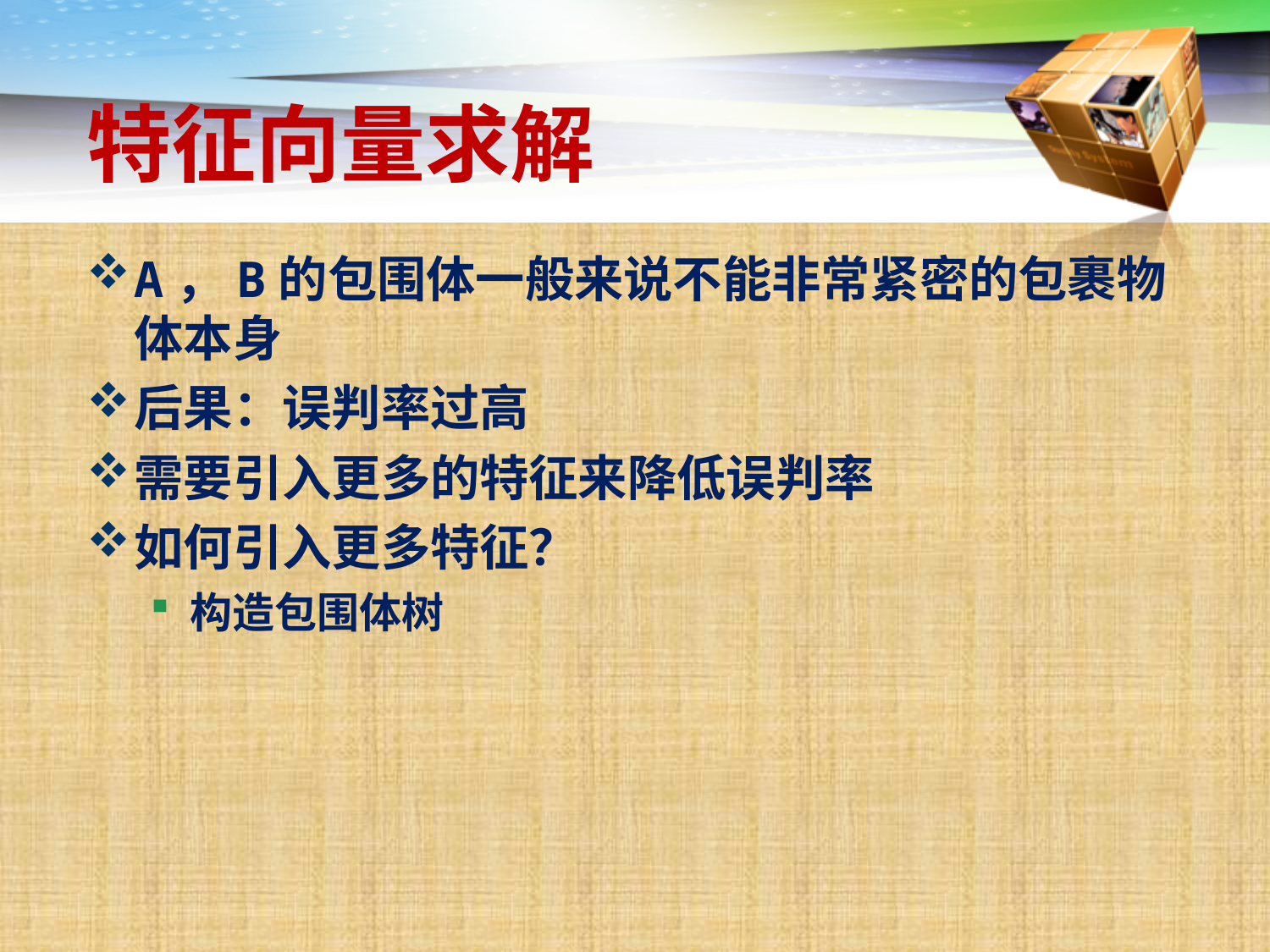

# 特征向量求解
A，B的包围体一般来说不能非常紧密的包裹物体本身
后果：误判率过高
需要引入更多的特征来降低误判率
如何引入更多特征？
构造包围体树